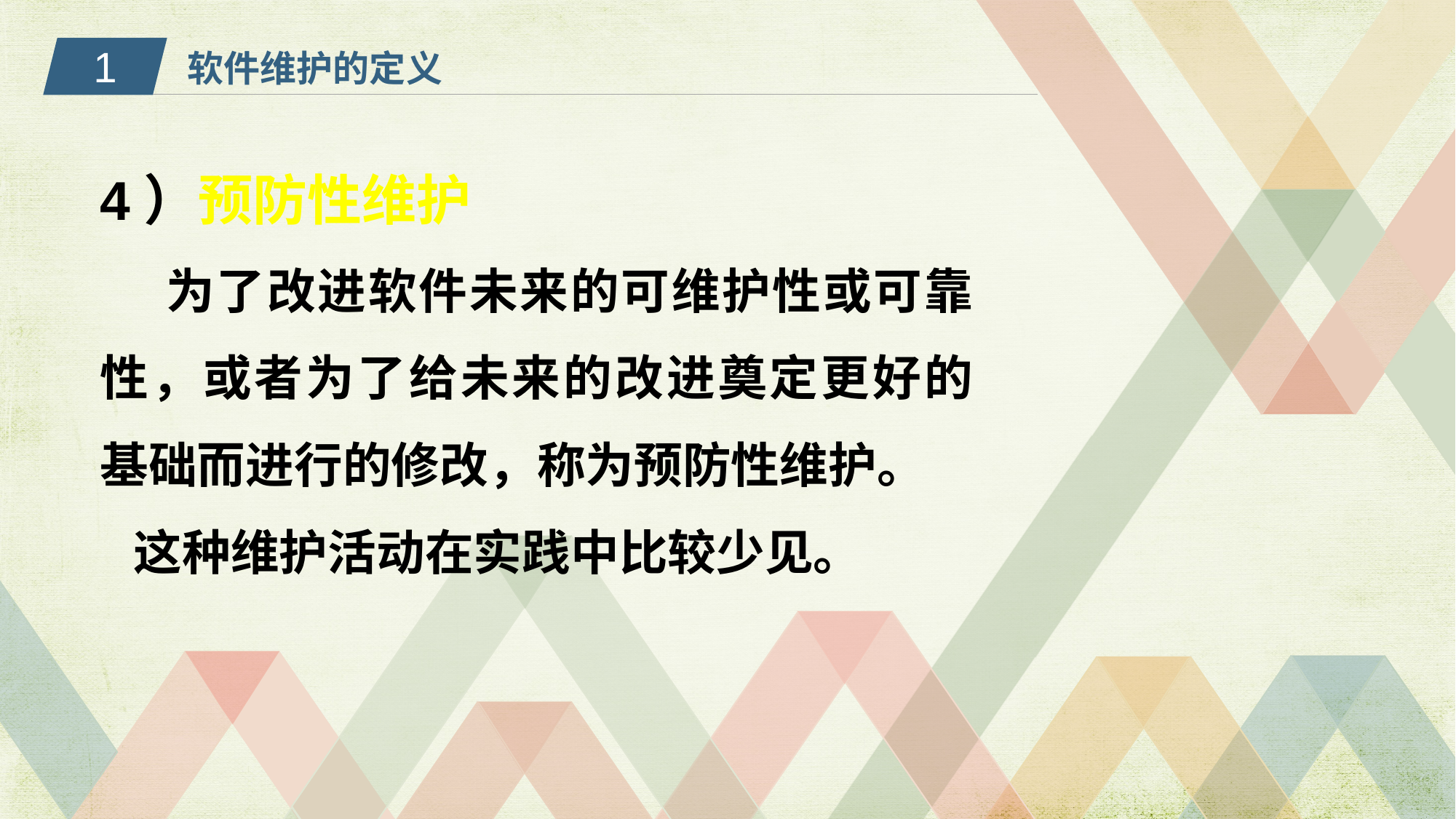

1

软件维护的定义

4）预防性维护
    为了改进软件未来的可维护性或可靠性，或者为了给未来的改进奠定更好的基础而进行的修改，称为预防性维护。
  这种维护活动在实践中比较少见。